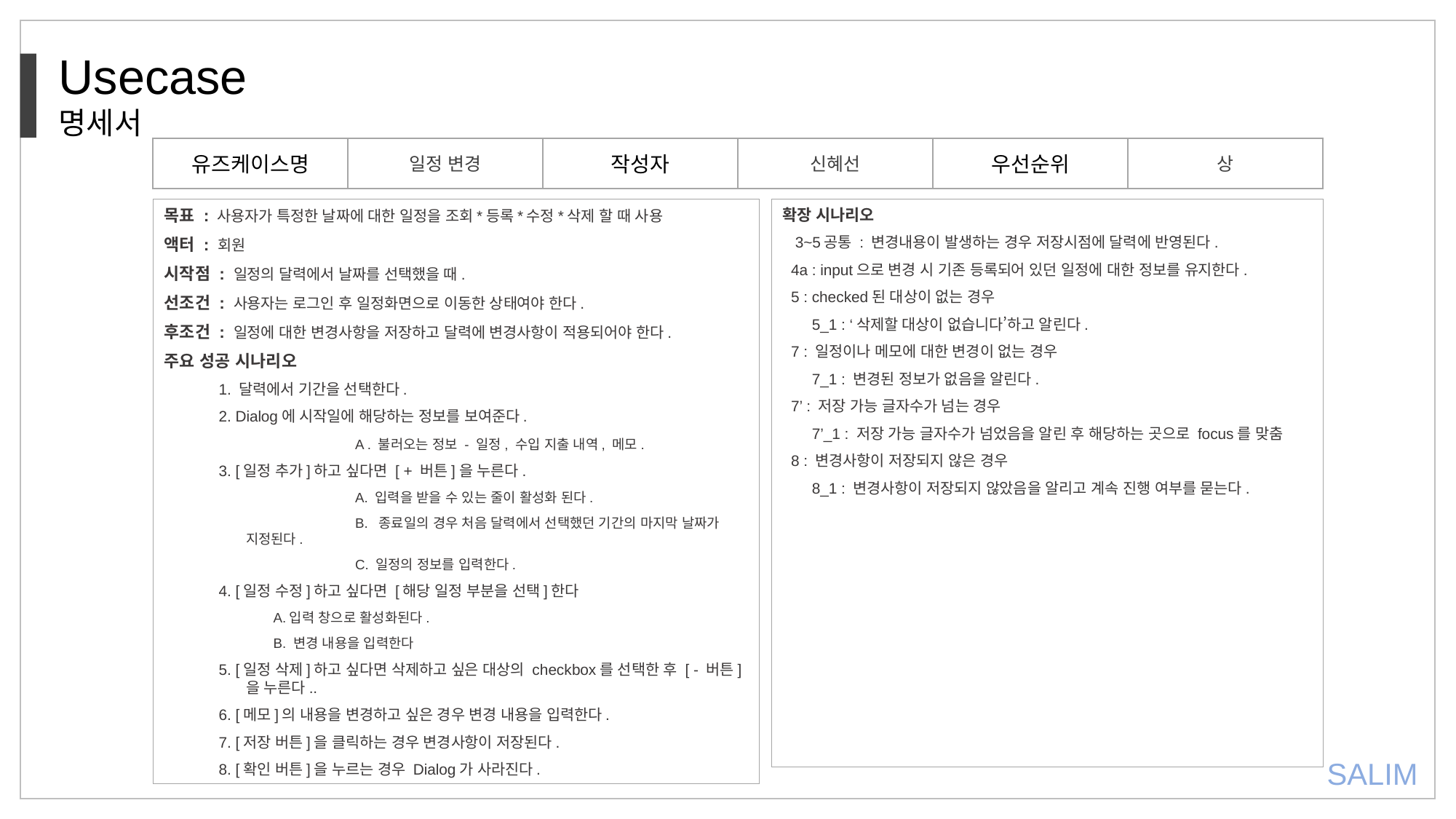

Usecase
명세서

유즈케이스명
상
일정 변경
작성자
신혜선
우선순위
목표 : 사용자가 특정한 날짜에 대한 일정을 조회*등록*수정*삭제 할 때 사용
액터 : 회원
시작점 : 일정의 달력에서 날짜를 선택했을 때.
선조건 : 사용자는 로그인 후 일정화면으로 이동한 상태여야 한다.
후조건 : 일정에 대한 변경사항을 저장하고 달력에 변경사항이 적용되어야 한다.
주요 성공 시나리오
1. 달력에서 기간을 선택한다.
2. Dialog에 시작일에 해당하는 정보를 보여준다.
		A . 불러오는 정보 - 일정, 수입 지출 내역, 메모.
3. [일정 추가]하고 싶다면 [ + 버튼]을 누른다.
		A. 입력을 받을 수 있는 줄이 활성화 된다.
		B.  종료일의 경우 처음 달력에서 선택했던 기간의 마지막 날짜가 지정된다.
		C. 일정의 정보를 입력한다.
4. [일정 수정]하고 싶다면 [해당 일정 부분을 선택]한다
A.입력 창으로 활성화된다.
B. 변경 내용을 입력한다
5. [일정 삭제]하고 싶다면 삭제하고 싶은 대상의 checkbox를 선택한 후 [ - 버튼]을 누른다..
6. [메모]의 내용을 변경하고 싶은 경우 변경 내용을 입력한다.
7. [저장 버튼]을 클릭하는 경우 변경사항이 저장된다.
8. [확인 버튼]을 누르는 경우 Dialog가 사라진다.
확장 시나리오
   3~5공통 : 변경내용이 발생하는 경우 저장시점에 달력에 반영된다.
  4a : input으로 변경 시 기존 등록되어 있던 일정에 대한 정보를 유지한다.
  5 : checked된 대상이 없는 경우
       5_1 : ‘삭제할 대상이 없습니다’하고 알린다.
  7 : 일정이나 메모에 대한 변경이 없는 경우
       7_1 : 변경된 정보가 없음을 알린다.
  7’ : 저장 가능 글자수가 넘는 경우
       7’_1 : 저장 가능 글자수가 넘었음을 알린 후 해당하는 곳으로 focus를 맞춤
  8 : 변경사항이 저장되지 않은 경우
       8_1 : 변경사항이 저장되지 않았음을 알리고 계속 진행 여부를 묻는다.

SALIM